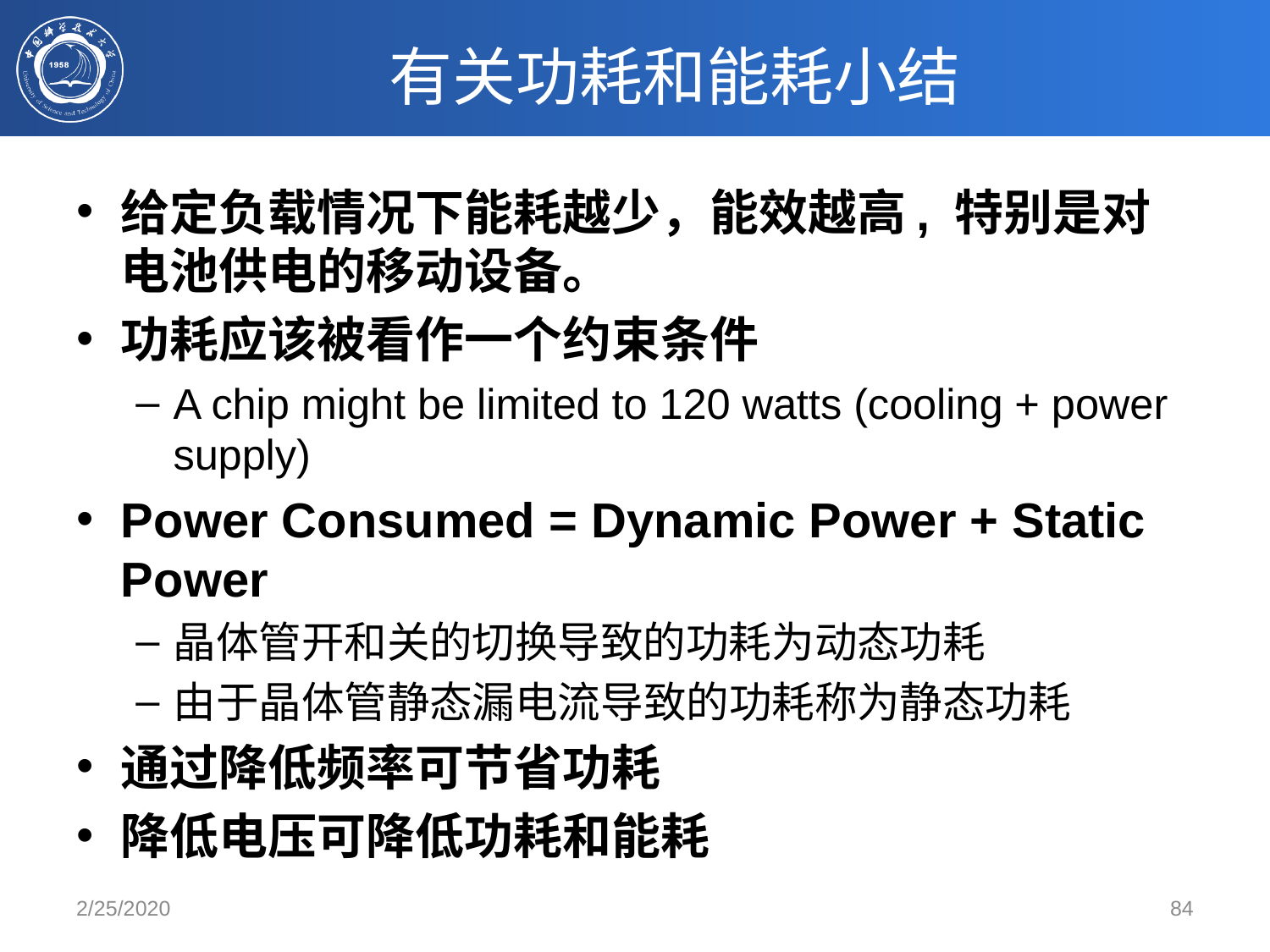

# 有关功耗和能耗小结
给定负载情况下能耗越少，能效越高, 特别是对电池供电的移动设备。
功耗应该被看作一个约束条件
A chip might be limited to 120 watts (cooling + power supply)
Power Consumed = Dynamic Power + Static Power
晶体管开和关的切换导致的功耗为动态功耗
由于晶体管静态漏电流导致的功耗称为静态功耗
通过降低频率可节省功耗
降低电压可降低功耗和能耗
2/25/2020
84